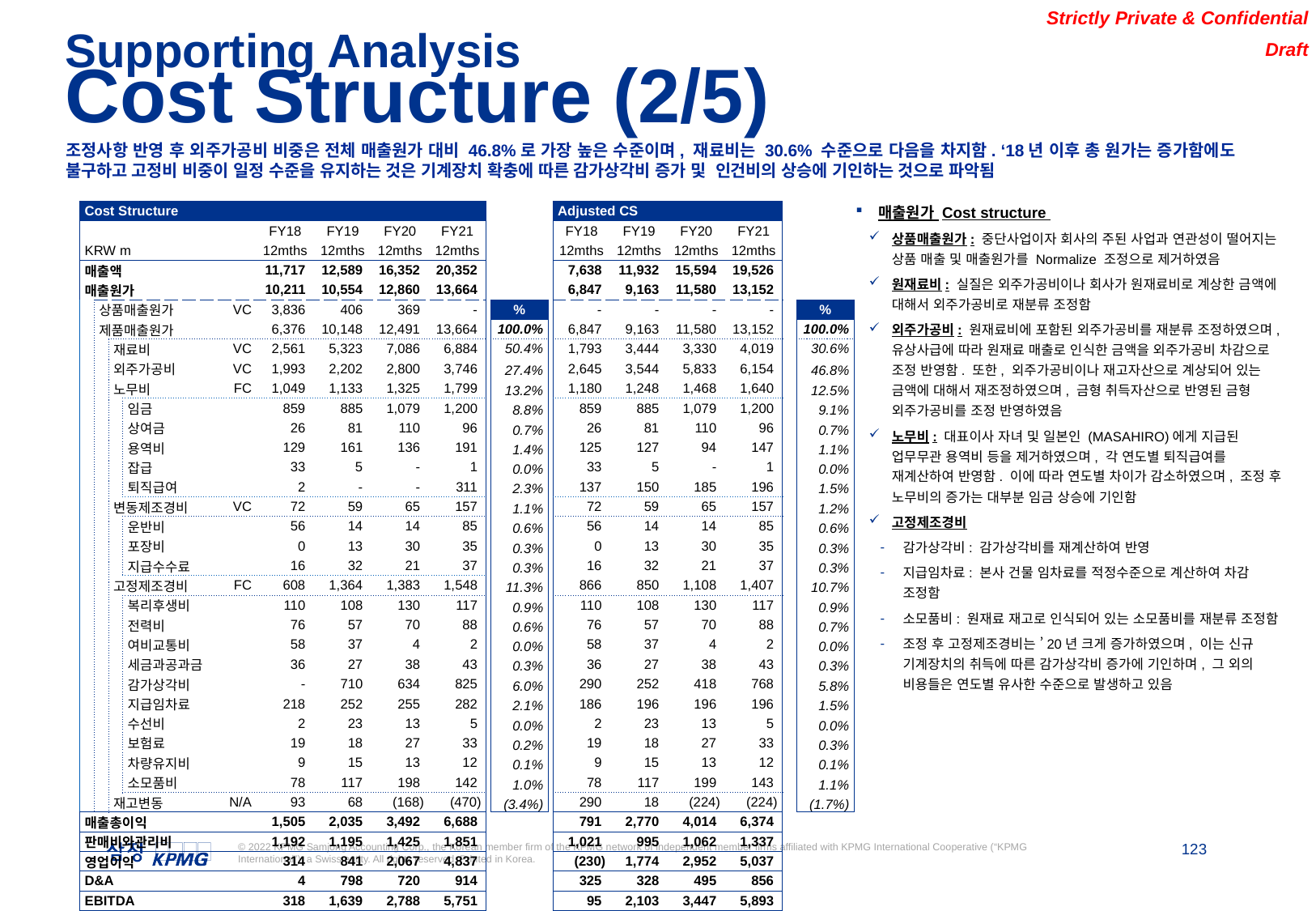

Supporting Analysis
Cost Structure (2/5)
조정사항 반영 후 외주가공비 비중은 전체 매출원가 대비 46.8%로 가장 높은 수준이며, 재료비는 30.6% 수준으로 다음을 차지함. ‘18년 이후 총 원가는 증가함에도 불구하고 고정비 비중이 일정 수준을 유지하는 것은 기계장치 확충에 따른 감가상각비 증가 및  인건비의 상승에 기인하는 것으로 파악됨
| Cost Structure |  |  |  |  |  |  |  |  |  |  |  | Adjusted CS |  |  |  |  |  |
| --- | --- | --- | --- | --- | --- | --- | --- | --- | --- | --- | --- | --- | --- | --- | --- | --- | --- |
|  |  |  |  |  | FY18 | FY19 | FY20 | FY21 |  |  |  | FY18 | FY19 | FY20 | FY21 |  |  |
| KRW m |  |  |  |  | 12mths | 12mths | 12mths | 12mths |  |  |  | 12mths | 12mths | 12mths | 12mths |  |  |
| 매출액 |  |  |  |  | 11,717 | 12,589 | 16,352 | 20,352 |  |  |  | 7,638 | 11,932 | 15,594 | 19,526 |  |  |
| 매출원가 |  |  |  |  | 10,211 | 10,554 | 12,860 | 13,664 |  |  |  | 6,847 | 9,163 | 11,580 | 13,152 |  |  |
|  | 상품매출원가 |  |  | VC | 3,836 | 406 | 369 | - |  | % |  | - | - | - | - |  | % |
|  | 제품매출원가 |  |  |  | 6,376 | 10,148 | 12,491 | 13,664 |  | 100.0% |  | 6,847 | 9,163 | 11,580 | 13,152 |  | 100.0% |
|  |  | 재료비 |  | VC | 2,561 | 5,323 | 7,086 | 6,884 |  | 50.4% |  | 1,793 | 3,444 | 3,330 | 4,019 |  | 30.6% |
|  |  | 외주가공비 |  | VC | 1,993 | 2,202 | 2,800 | 3,746 |  | 27.4% |  | 2,645 | 3,544 | 5,833 | 6,154 |  | 46.8% |
|  |  | 노무비 |  | FC | 1,049 | 1,133 | 1,325 | 1,799 |  | 13.2% |  | 1,180 | 1,248 | 1,468 | 1,640 |  | 12.5% |
|  |  |  | 임금 |  | 859 | 885 | 1,079 | 1,200 |  | 8.8% |  | 859 | 885 | 1,079 | 1,200 |  | 9.1% |
|  |  |  | 상여금 |  | 26 | 81 | 110 | 96 |  | 0.7% |  | 26 | 81 | 110 | 96 |  | 0.7% |
|  |  |  | 용역비 |  | 129 | 161 | 136 | 191 |  | 1.4% |  | 125 | 127 | 94 | 147 |  | 1.1% |
|  |  |  | 잡급 |  | 33 | 5 | - | 1 |  | 0.0% |  | 33 | 5 | - | 1 |  | 0.0% |
|  |  |  | 퇴직급여 |  | 2 | - | - | 311 |  | 2.3% |  | 137 | 150 | 185 | 196 |  | 1.5% |
|  |  | 변동제조경비 |  | VC | 72 | 59 | 65 | 157 |  | 1.1% |  | 72 | 59 | 65 | 157 |  | 1.2% |
|  |  |  | 운반비 |  | 56 | 14 | 14 | 85 |  | 0.6% |  | 56 | 14 | 14 | 85 |  | 0.6% |
|  |  |  | 포장비 |  | 0 | 13 | 30 | 35 |  | 0.3% |  | 0 | 13 | 30 | 35 |  | 0.3% |
|  |  |  | 지급수수료 |  | 16 | 32 | 21 | 37 |  | 0.3% |  | 16 | 32 | 21 | 37 |  | 0.3% |
|  |  | 고정제조경비 |  | FC | 608 | 1,364 | 1,383 | 1,548 |  | 11.3% |  | 866 | 850 | 1,108 | 1,407 |  | 10.7% |
|  |  |  | 복리후생비 |  | 110 | 108 | 130 | 117 |  | 0.9% |  | 110 | 108 | 130 | 117 |  | 0.9% |
|  |  |  | 전력비 |  | 76 | 57 | 70 | 88 |  | 0.6% |  | 76 | 57 | 70 | 88 |  | 0.7% |
|  |  |  | 여비교통비 |  | 58 | 37 | 4 | 2 |  | 0.0% |  | 58 | 37 | 4 | 2 |  | 0.0% |
|  |  |  | 세금과공과금 |  | 36 | 27 | 38 | 43 |  | 0.3% |  | 36 | 27 | 38 | 43 |  | 0.3% |
|  |  |  | 감가상각비 |  | - | 710 | 634 | 825 |  | 6.0% |  | 290 | 252 | 418 | 768 |  | 5.8% |
|  |  |  | 지급임차료 |  | 218 | 252 | 255 | 282 |  | 2.1% |  | 186 | 196 | 196 | 196 |  | 1.5% |
|  |  |  | 수선비 |  | 2 | 23 | 13 | 5 |  | 0.0% |  | 2 | 23 | 13 | 5 |  | 0.0% |
|  |  |  | 보험료 |  | 19 | 18 | 27 | 33 |  | 0.2% |  | 19 | 18 | 27 | 33 |  | 0.3% |
|  |  |  | 차량유지비 |  | 9 | 15 | 13 | 12 |  | 0.1% |  | 9 | 15 | 13 | 12 |  | 0.1% |
|  |  |  | 소모품비 |  | 78 | 117 | 198 | 142 |  | 1.0% |  | 78 | 117 | 199 | 143 |  | 1.1% |
|  |  | 재고변동 |  | N/A | 93 | 68 | (168) | (470) |  | (3.4%) |  | 290 | 18 | (224) | (224) |  | (1.7%) |
| 매출총이익 |  |  |  |  | 1,505 | 2,035 | 3,492 | 6,688 |  |  |  | 791 | 2,770 | 4,014 | 6,374 |  |  |
| 판매비와관리비 |  |  |  |  | 1,192 | 1,195 | 1,425 | 1,851 |  |  |  | 1,021 | 995 | 1,062 | 1,337 |  |  |
| 영업이익 |  |  |  |  | 314 | 841 | 2,067 | 4,837 |  |  |  | (230) | 1,774 | 2,952 | 5,037 |  |  |
| D&A |  |  |  |  | 4 | 798 | 720 | 914 |  |  |  | 325 | 328 | 495 | 856 |  |  |
| EBITDA |  |  |  |  | 318 | 1,639 | 2,788 | 5,751 |  |  |  | 95 | 2,103 | 3,447 | 5,893 |  |  |
| EBITDA% |  |  |  |  | 2.7% | 13.0% | 17.0% | 28.3% |  |  |  | 1.2% | 17.6% | 22.1% | 30.2% |  |  |
| 총원가 대비 VC% |  |  |  |  | 74.8% | 68.4% | 71.4% | 67.5% |  |  |  | 59.5% | 69.5% | 71.7% | 70.2% |  |  |
| 총원가 대비 FC% |  |  |  |  | 25.2% | 31.6% | 28.6% | 32.5% |  |  |  | 40.5% | 30.5% | 28.3% | 29.8% |  |  |
매출원가 Cost structure
상품매출원가: 중단사업이자 회사의 주된 사업과 연관성이 떨어지는 상품 매출 및 매출원가를 Normalize 조정으로 제거하였음
원재료비: 실질은 외주가공비이나 회사가 원재료비로 계상한 금액에 대해서 외주가공비로 재분류 조정함
외주가공비: 원재료비에 포함된 외주가공비를 재분류 조정하였으며, 유상사급에 따라 원재료 매출로 인식한 금액을 외주가공비 차감으로 조정 반영함. 또한, 외주가공비이나 재고자산으로 계상되어 있는 금액에 대해서 재조정하였으며, 금형 취득자산으로 반영된 금형 외주가공비를 조정 반영하였음
노무비: 대표이사 자녀 및 일본인 (MASAHIRO)에게 지급된 업무무관 용역비 등을 제거하였으며, 각 연도별 퇴직급여를 재계산하여 반영함. 이에 따라 연도별 차이가 감소하였으며, 조정 후 노무비의 증가는 대부분 임금 상승에 기인함
고정제조경비
감가상각비: 감가상각비를 재계산하여 반영
지급임차료: 본사 건물 임차료를 적정수준으로 계산하여 차감 조정함
소모품비: 원재료 재고로 인식되어 있는 소모품비를 재분류 조정함
조정 후 고정제조경비는 ’20년 크게 증가하였으며, 이는 신규 기계장치의 취득에 따른 감가상각비 증가에 기인하며, 그 외의 비용들은 연도별 유사한 수준으로 발생하고 있음